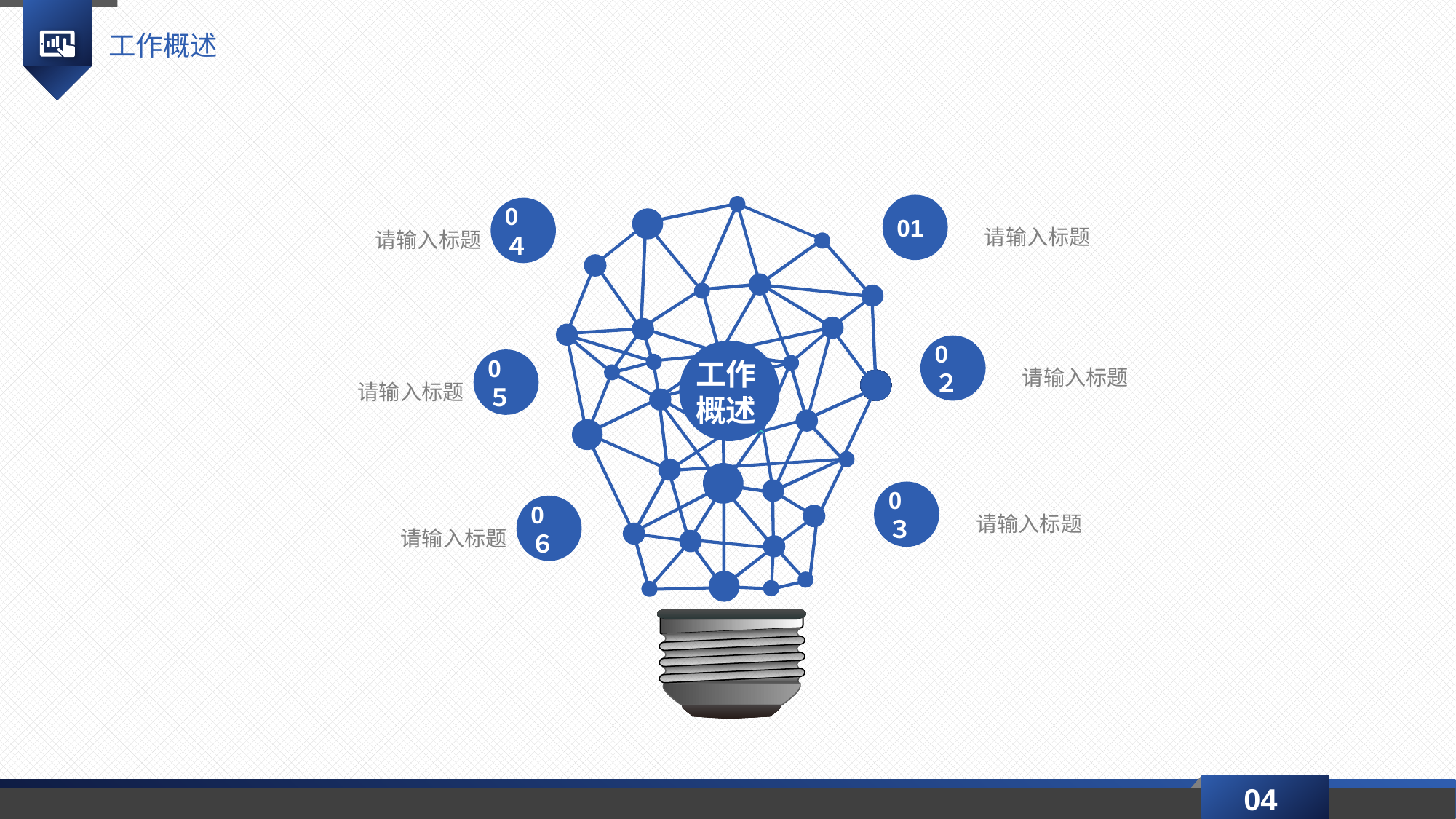

工作概述

01

0４
请输入标题
请输入标题

0２

0５
请输入标题
请输入标题
工作概述

0３

0６
请输入标题
请输入标题

04